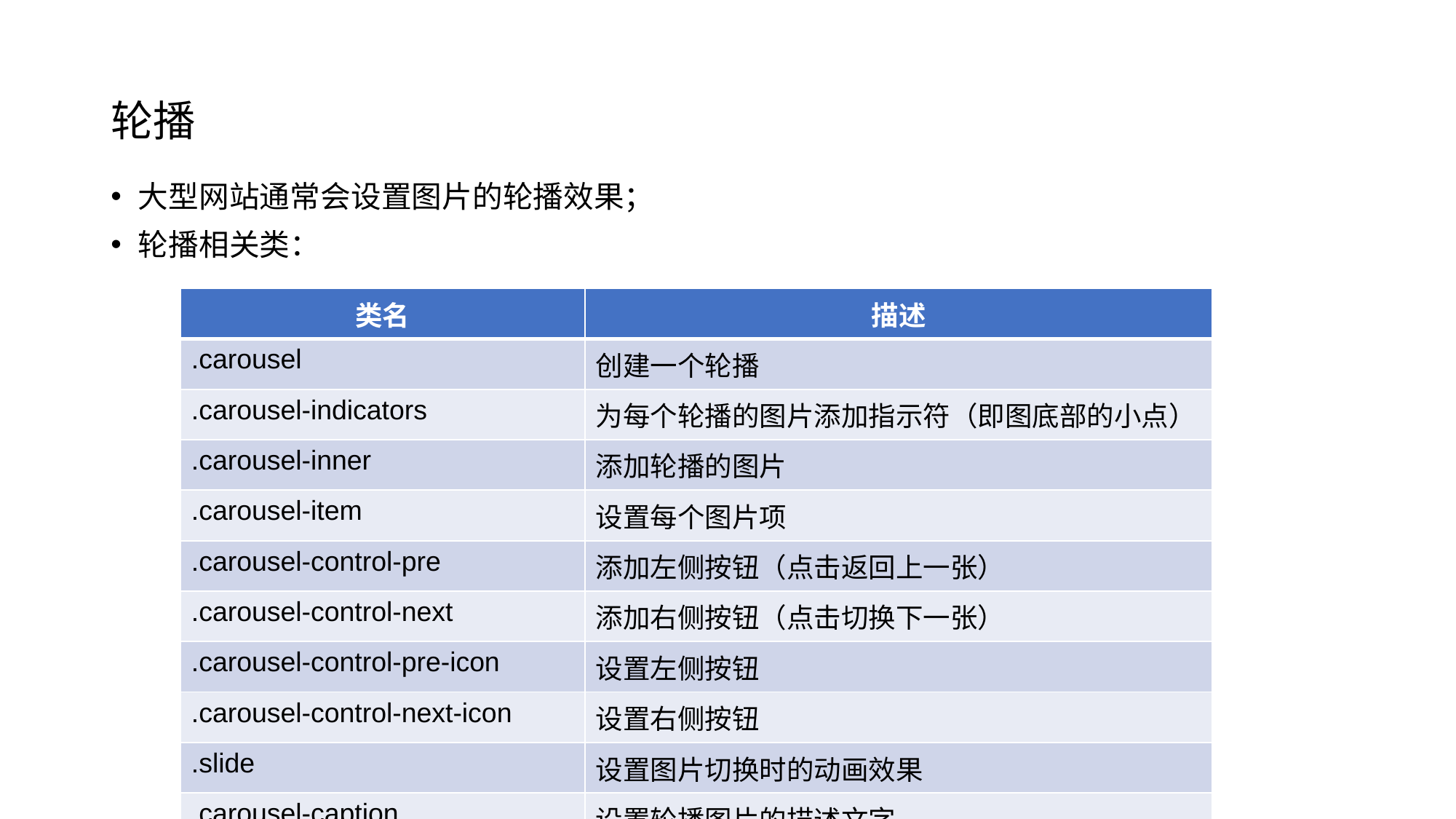

# 轮播
大型网站通常会设置图片的轮播效果；
轮播相关类：
| 类名 | 描述 |
| --- | --- |
| .carousel | 创建一个轮播 |
| .carousel-indicators | 为每个轮播的图片添加指示符（即图底部的小点） |
| .carousel-inner | 添加轮播的图片 |
| .carousel-item | 设置每个图片项 |
| .carousel-control-pre | 添加左侧按钮（点击返回上一张） |
| .carousel-control-next | 添加右侧按钮（点击切换下一张） |
| .carousel-control-pre-icon | 设置左侧按钮 |
| .carousel-control-next-icon | 设置右侧按钮 |
| .slide | 设置图片切换时的动画效果 |
| .carousel-caption | 设置轮播图片的描述文字 |